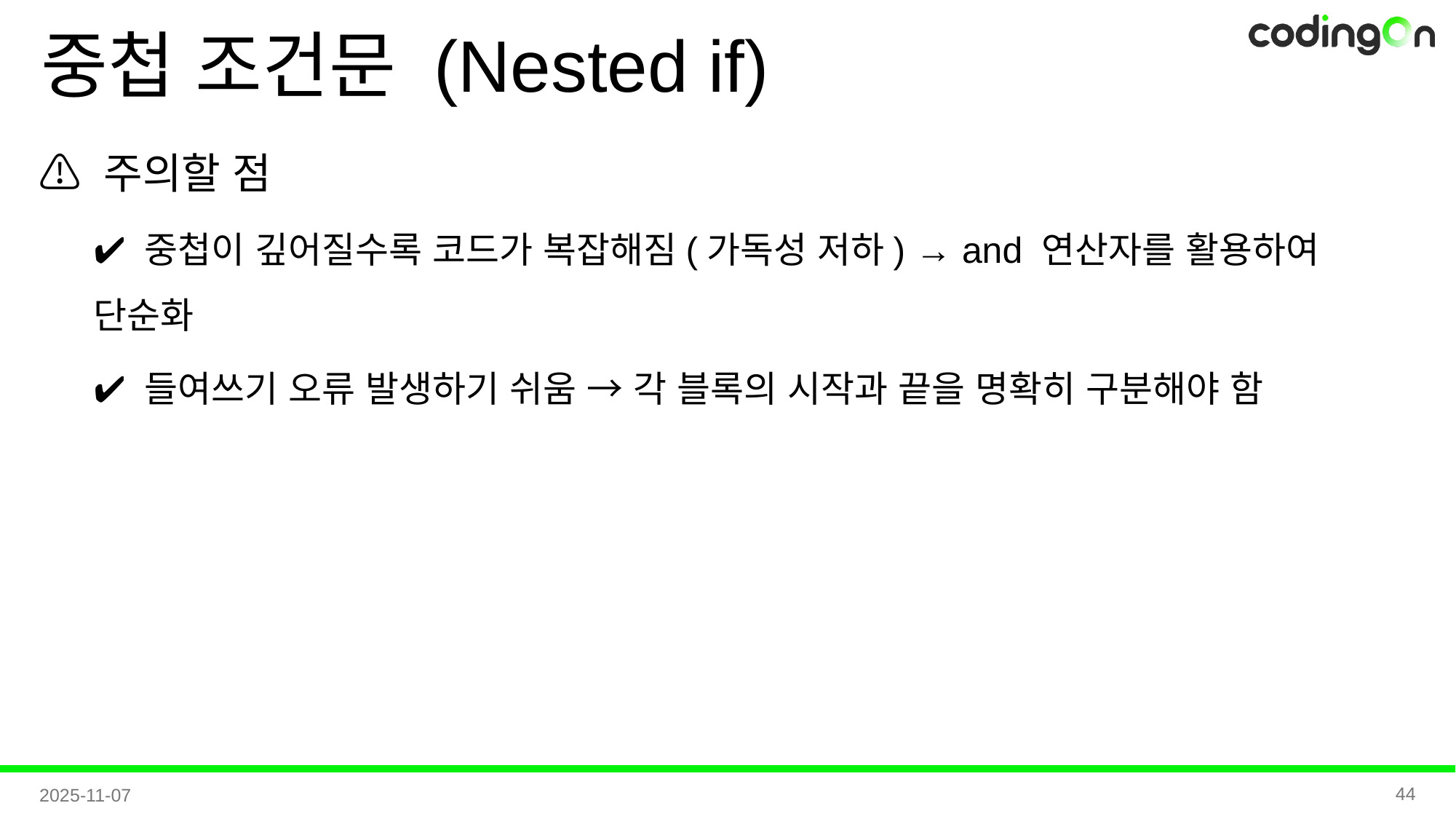

# 중첩 조건문 (Nested if)
⚠️ 주의할 점
✔️ 중첩이 깊어질수록 코드가 복잡해짐(가독성 저하) → and 연산자를 활용하여 단순화
✔️ 들여쓰기 오류 발생하기 쉬움 → 각 블록의 시작과 끝을 명확히 구분해야 함
44
2025-11-07